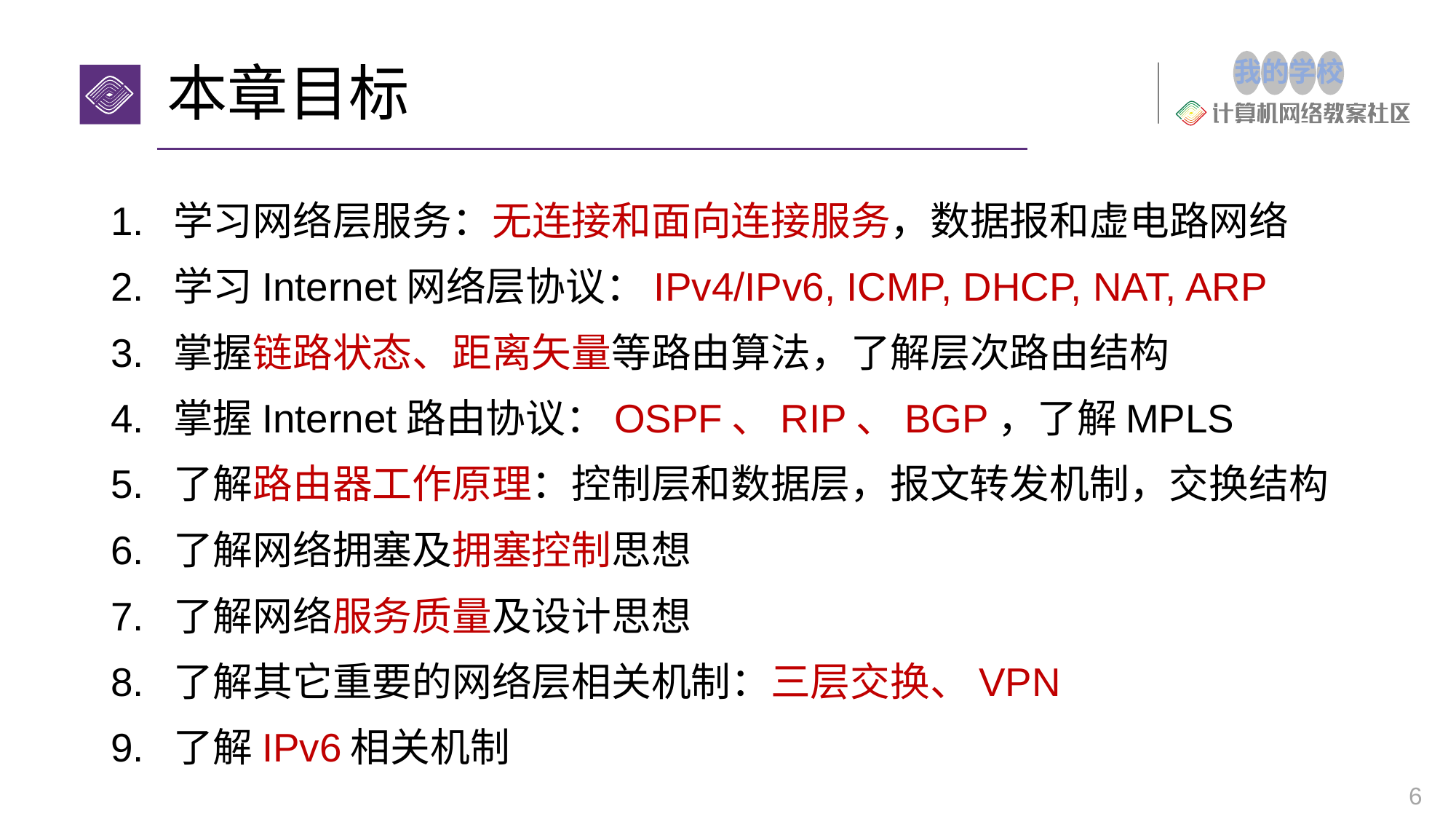

# 本章目标
学习网络层服务：无连接和面向连接服务，数据报和虚电路网络
学习Internet网络层协议：IPv4/IPv6, ICMP, DHCP, NAT, ARP
掌握链路状态、距离矢量等路由算法，了解层次路由结构
掌握Internet路由协议：OSPF、RIP、BGP，了解MPLS
了解路由器工作原理：控制层和数据层，报文转发机制，交换结构
了解网络拥塞及拥塞控制思想
了解网络服务质量及设计思想
了解其它重要的网络层相关机制：三层交换、VPN
了解IPv6相关机制
6